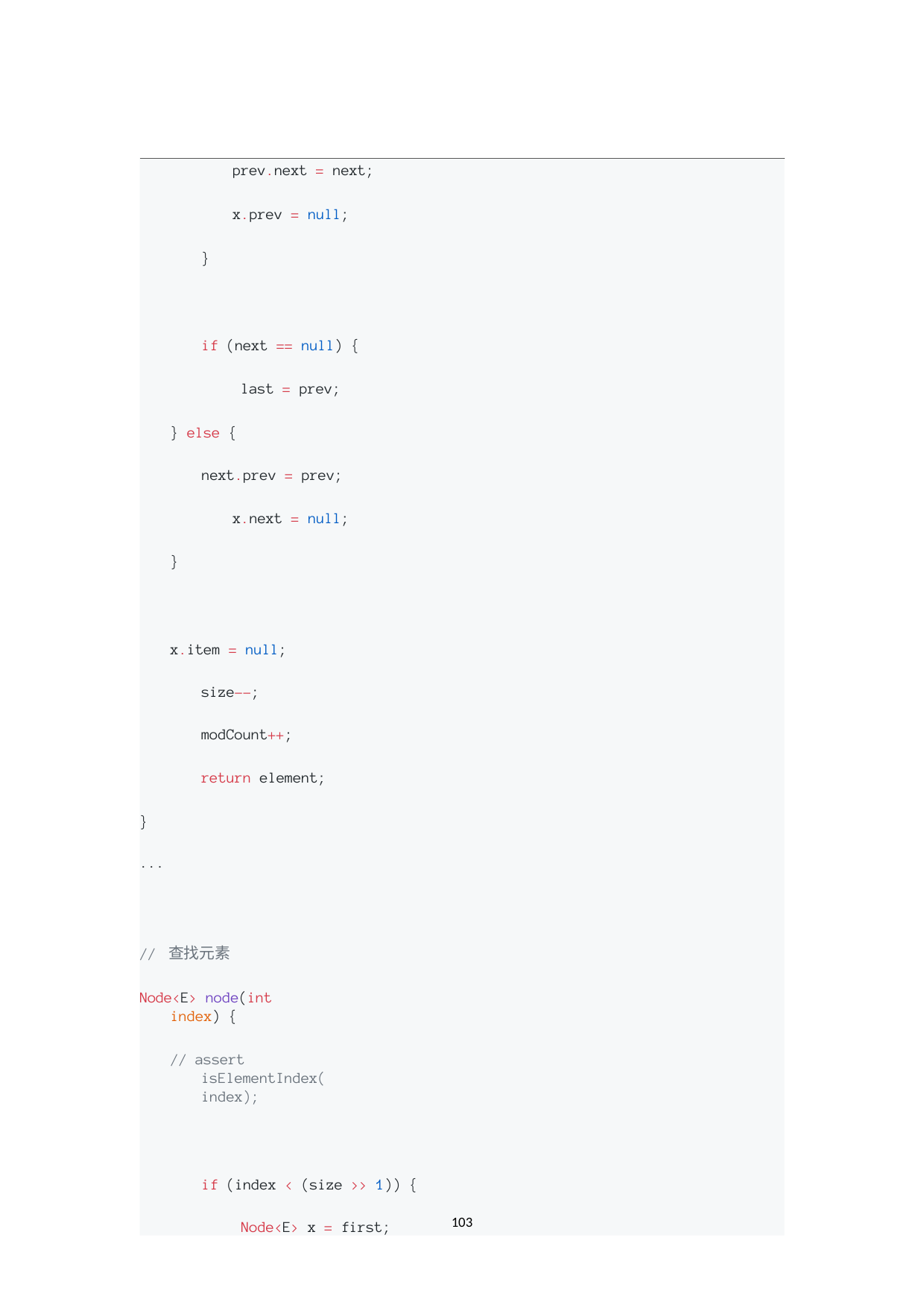

prev.next = next;

x.prev = null;

}

if (next == null) {  last = prev;

} else {
next.prev = prev;  x.next = null;

}

x.item = null;  size--;  modCount++;  return element;

}

···

// 查找元素

Node<E> node(int index) {

// assert isElementIndex(index);

if (index < (size >> 1)) {  Node<E> x = first;
103